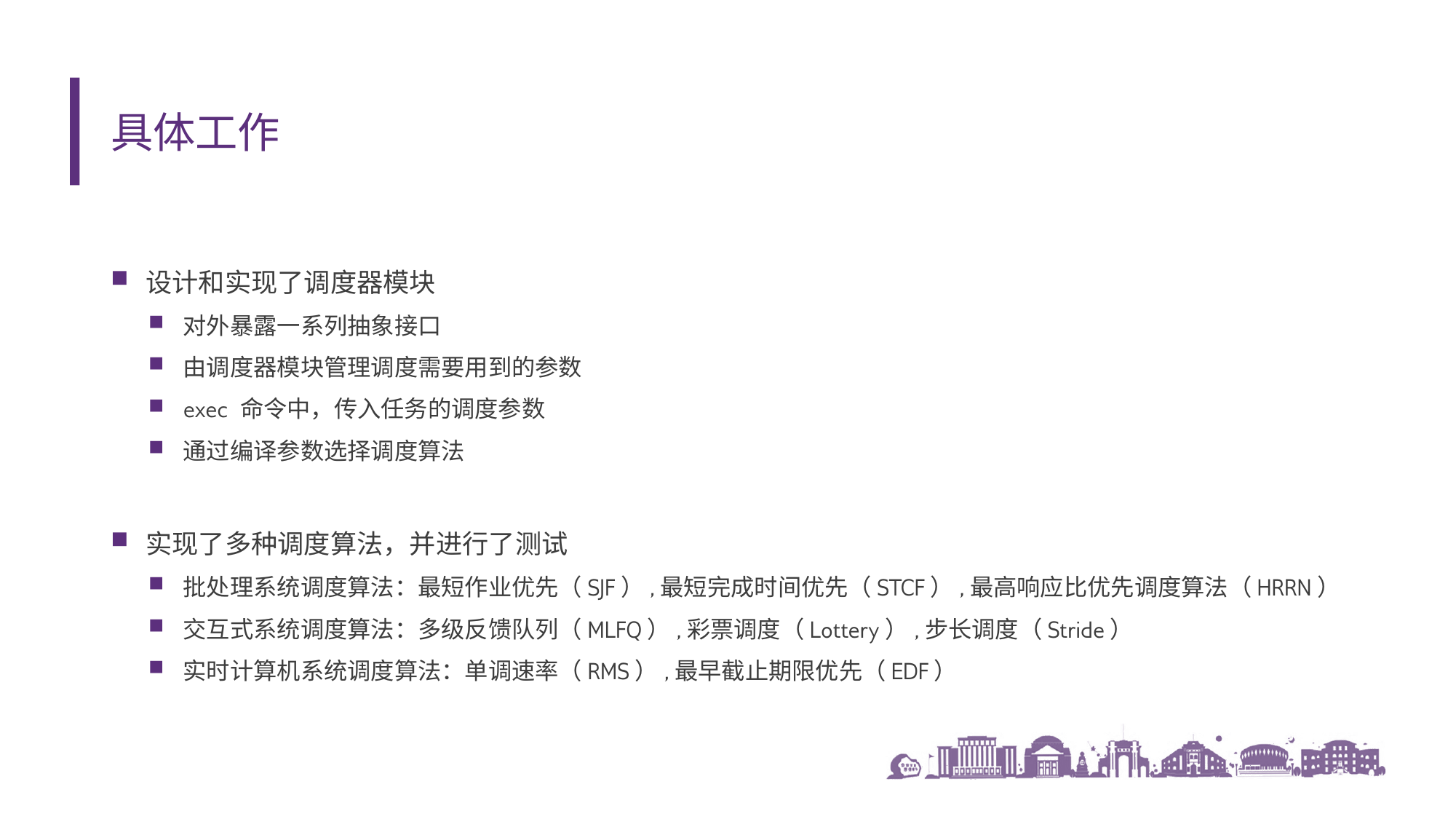

# 具体工作
设计和实现了调度器模块
对外暴露一系列抽象接口
由调度器模块管理调度需要用到的参数
exec 命令中，传入任务的调度参数
通过编译参数选择调度算法

实现了多种调度算法，并进行了测试
批处理系统调度算法：最短作业优先（SJF）,最短完成时间优先（STCF）,最高响应比优先调度算法（HRRN）
交互式系统调度算法：多级反馈队列（MLFQ）,彩票调度（Lottery）,步长调度（Stride）
实时计算机系统调度算法：单调速率（RMS）,最早截止期限优先（EDF）